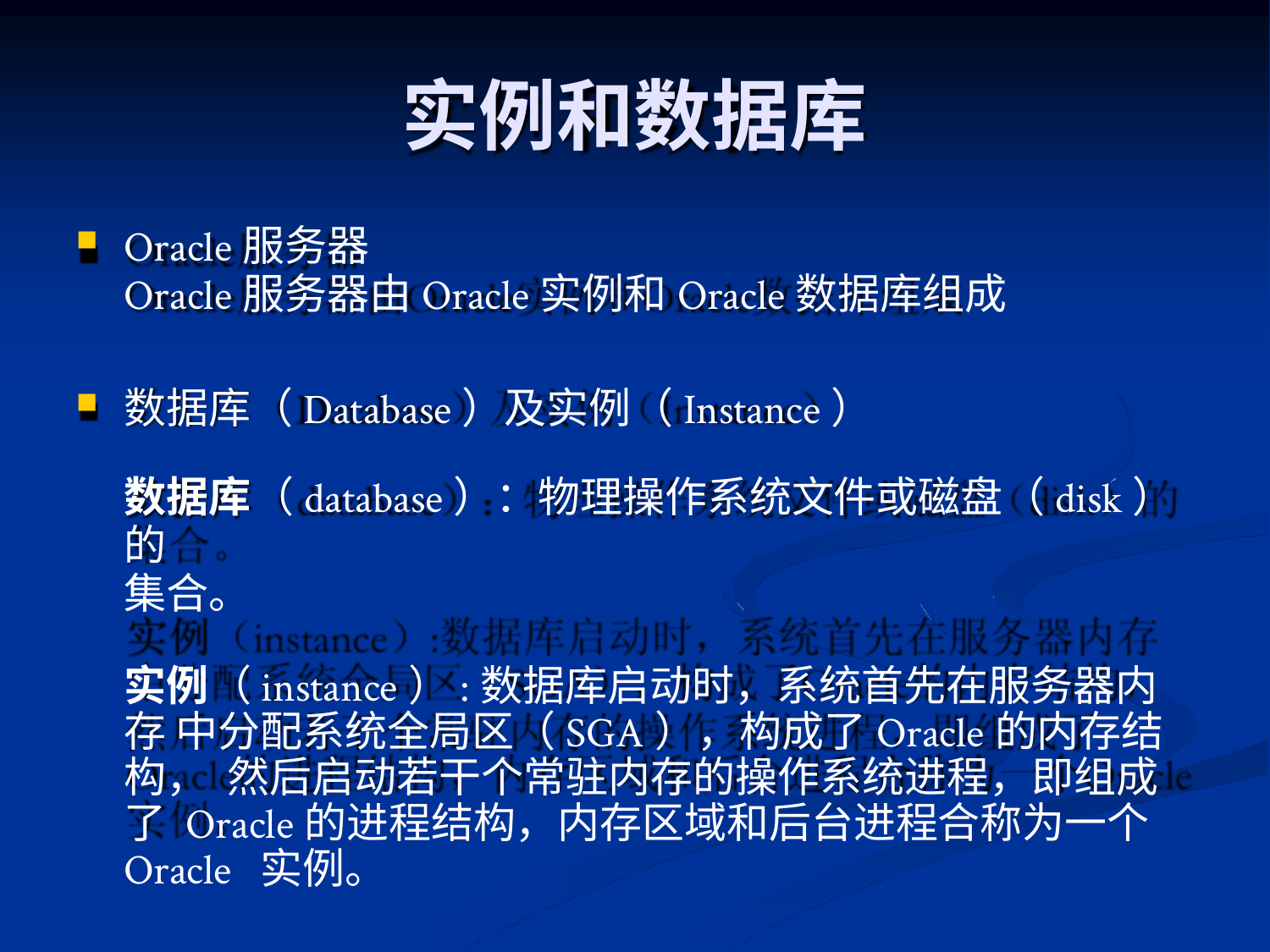

# 实例和数据库

Oracle服务器
Oracle服务器由Oracle实例和Oracle数据库组成

数据库（Database）及实例（Instance）
数据库（database）：物理操作系统文件或磁盘（disk）的
集合。

实例（instance）:数据库启动时，系统首先在服务器内存 中分配系统全局区（SGA），构成了Oracle的内存结构，  然后启动若干个常驻内存的操作系统进程，即组成了 Oracle的进程结构，内存区域和后台进程合称为一个Oracle  实例。